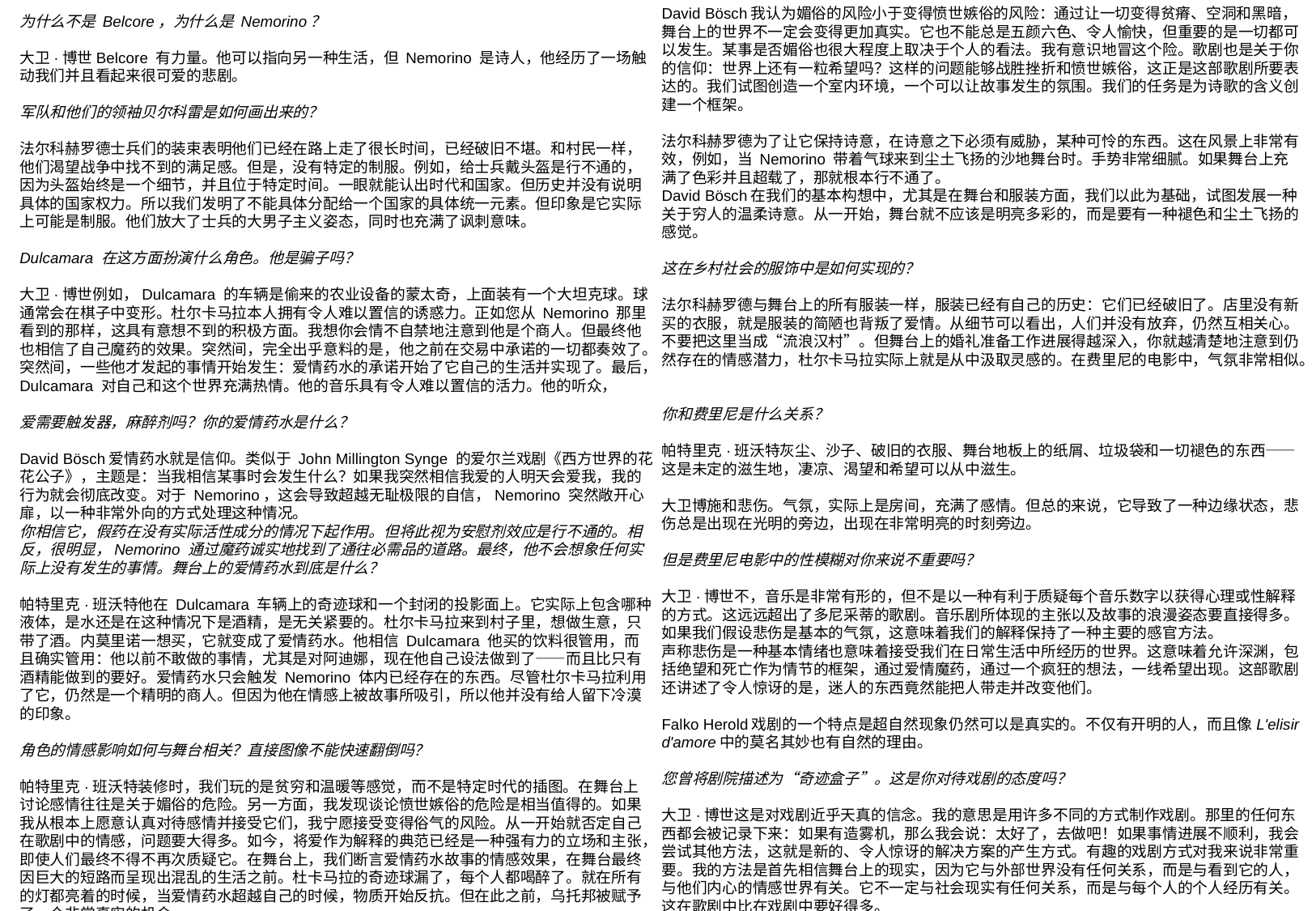

David Bösch我认为媚俗的风险小于变得愤世嫉俗的风险：通过让一切变得贫瘠、空洞和黑暗，舞台上的世界不一定会变得更加真实。它也不能总是五颜六色、令人愉快，但重要的是一切都可以发生。某事是否媚俗也很大程度上取决于个人的看法。我有意识地冒这个险。歌剧也是关于你的信仰：世界上还有一粒希望吗？这样的问题能够战胜挫折和愤世嫉俗，这正是这部歌剧所要表达的。我们试图创造一个室内环境，一个可以让故事发生的氛围。我们的任务是为诗歌的含义创建一个框架。
法尔科赫罗德为了让它保持诗意，在诗意之下必须有威胁，某种可怜的东西。这在风景上非常有效，例如，当 Nemorino 带着气球来到尘土飞扬的沙地舞台时。手势非常细腻。如果舞台上充满了色彩并且超载了，那就根本行不通了。
David Bösch在我们的基本构想中，尤其是在舞台和服装方面，我们以此为基础，试图发展一种关于穷人的温柔诗意。从一开始，舞台就不应该是明亮多彩的，而是要有一种褪色和尘土飞扬的感觉。
这在乡村社会的服饰中是如何实现的？
法尔科赫罗德与舞台上的所有服装一样，服装已经有自己的历史：它们已经破旧了。店里没有新买的衣服，就是服装的简陋也背叛了爱情。从细节可以看出，人们并没有放弃，仍然互相关心。不要把这里当成“流浪汉村”。但舞台上的婚礼准备工作进展得越深入，你就越清楚地注意到仍然存在的情感潜力，杜尔卡马拉实际上就是从中汲取灵感的。在费里尼的电影中，气氛非常相似。
你和费里尼是什么关系？
帕特里克·班沃特灰尘、沙子、破旧的衣服、舞台地板上的纸屑、垃圾袋和一切褪色的东西——这是未定的滋生地，凄凉、渴望和希望可以从中滋生。
大卫博施和悲伤。气氛，实际上是房间，充满了感情。但总的来说，它导致了一种边缘状态，悲伤总是出现在光明的旁边，出现在非常明亮的时刻旁边。
但是费里尼电影中的性模糊对你来说不重要吗？
大卫·博世不，音乐是非常有形的，但不是以一种有利于质疑每个音乐数字以获得心理或性解释的方式。这远远超出了多尼采蒂的歌剧。音乐剧所体现的主张以及故事的浪漫姿态要直接得多。如果我们假设悲伤是基本的气氛，这意味着我们的解释保持了一种主要的感官方法。
声称悲伤是一种基本情绪也意味着接受我们在日常生活中所经历的世界。这意味着允许深渊，包括绝望和死亡作为情节的框架，通过爱情魔药，通过一个疯狂的想法，一线希望出现。这部歌剧还讲述了令人惊讶的是，迷人的东西竟然能把人带走并改变他们。
Falko Herold戏剧的一个特点是超自然现象仍然可以是真实的。不仅有开明的人，而且像L'elisir d'amore中的莫名其妙也有自然的理由。
您曾将剧院描述为“奇迹盒子”。这是你对待戏剧的态度吗？
大卫·博世这是对戏剧近乎天真的信念。我的意思是用许多不同的方式制作戏剧。那里的任何东西都会被记录下来：如果有造雾机，那么我会说：太好了，去做吧！如果事情进展不顺利，我会尝试其他方法，这就是新的、令人惊讶的解决方案的产生方式。有趣的戏剧方式对我来说非常重要。我的方法是首先相信舞台上的现实，因为它与外部世界没有任何关系，而是与看到它的人，与他们内心的情感世界有关。它不一定与社会现实有任何关系，而是与每个人的个人经历有关。这在歌剧中比在戏剧中要好得多。
为什么不是 Belcore，为什么是 Nemorino？
大卫·博世Belcore 有力量。他可以指向另一种生活，但 Nemorino 是诗人，他经历了一场触动我们并且看起来很可爱的悲剧。
军队和他们的领袖贝尔科雷是如何画出来的？
法尔科赫罗德士兵们的装束表明他们已经在路上走了很长时间，已经破旧不堪。和村民一样，他们渴望战争中找不到的满足感。但是，没有特定的制服。例如，给士兵戴头盔是行不通的，因为头盔始终是一个细节，并且位于特定时间。一眼就能认出时代和国家。但历史并没有说明具体的国家权力。所以我们发明了不能具体分配给一个国家的具体统一元素。但印象是它实际上可能是制服。他们放大了士兵的大男子主义姿态，同时也充满了讽刺意味。
Dulcamara 在这方面扮演什么角色。他是骗子吗？
大卫·博世例如，Dulcamara 的车辆是偷来的农业设备的蒙太奇，上面装有一个大坦克球。球通常会在棋子中变形。杜尔卡马拉本人拥有令人难以置信的诱惑力。正如您从 Nemorino 那里看到的那样，这具有意想不到的积极方面。我想你会情不自禁地注意到他是个商人。但最终他也相信了自己魔药的效果。突然间，完全出乎意料的是，他之前在交易中承诺的一切都奏效了。突然间，一些他才发起的事情开始发生：爱情药水的承诺开始了它自己的生活并实现了。最后，Dulcamara 对自己和这个世界充满热情。他的音乐具有令人难以置信的活力。他的听众，
爱需要触发器，麻醉剂吗？你的爱情药水是什么？
David Bösch爱情药水就是信仰。类似于 John Millington Synge 的爱尔兰戏剧《西方世界的花花公子》，主题是：当我相信某事时会发生什么？如果我突然相信我爱的人明天会爱我，我的行为就会彻底改变。对于 Nemorino，这会导致超越无耻极限的自信，Nemorino 突然敞开心扉，以一种非常外向的方式处理这种情况。
你相信它，假药在没有实际活性成分的情况下起作用。但将此视为安慰剂效应是行不通的。相反，很明显，Nemorino 通过魔药诚实地找到了通往必需品的道路。最终，他不会想象任何实际上没有发生的事情。舞台上的爱情药水到底是什么？
帕特里克·班沃特他在 Dulcamara 车辆上的奇迹球和一个封闭的投影面上。它实际上包含哪种液体，是水还是在这种情况下是酒精，是无关紧要的。杜尔卡马拉来到村子里，想做生意，只带了酒。内莫里诺一想买，它就变成了爱情药水。他相信 Dulcamara 他买的饮料很管用，而且确实管用：他以前不敢做的事情，尤其是对阿迪娜，现在他自己设法做到了——而且比只有酒精能做到的要好。爱情药水只会触发 Nemorino 体内已经存在的东西。尽管杜尔卡马拉利用了它，仍然是一个精明的商人。但因为他在情感上被故事所吸引，所以他并没有给人留下冷漠的印象。
角色的情感影响如何与舞台相关？直接图像不能快速翻倒吗？
帕特里克·班沃特装修时，我们玩的是贫穷和温暖等感觉，而不是特定时代的插图。在舞台上讨论感情往往是关于媚俗的危险。另一方面，我发现谈论愤世嫉俗的危险是相当值得的。如果我从根本上愿意认真对待感情并接受它们，我宁愿接受变得俗气的风险。从一开始就否定自己在歌剧中的情感，问题要大得多。如今，将爱作为解释的典范已经是一种强有力的立场和主张，即使人们最终不得不再次质疑它。在舞台上，我们断言爱情药水故事的情感效果，在舞台最终因巨大的短路而呈现出混乱的生活之前。杜卡马拉的奇迹球漏了，每个人都喝醉了。就在所有的灯都亮着的时候，当爱情药水超越自己的时候，物质开始反抗。但在此之前，乌托邦被赋予了一个非常真实的机会。